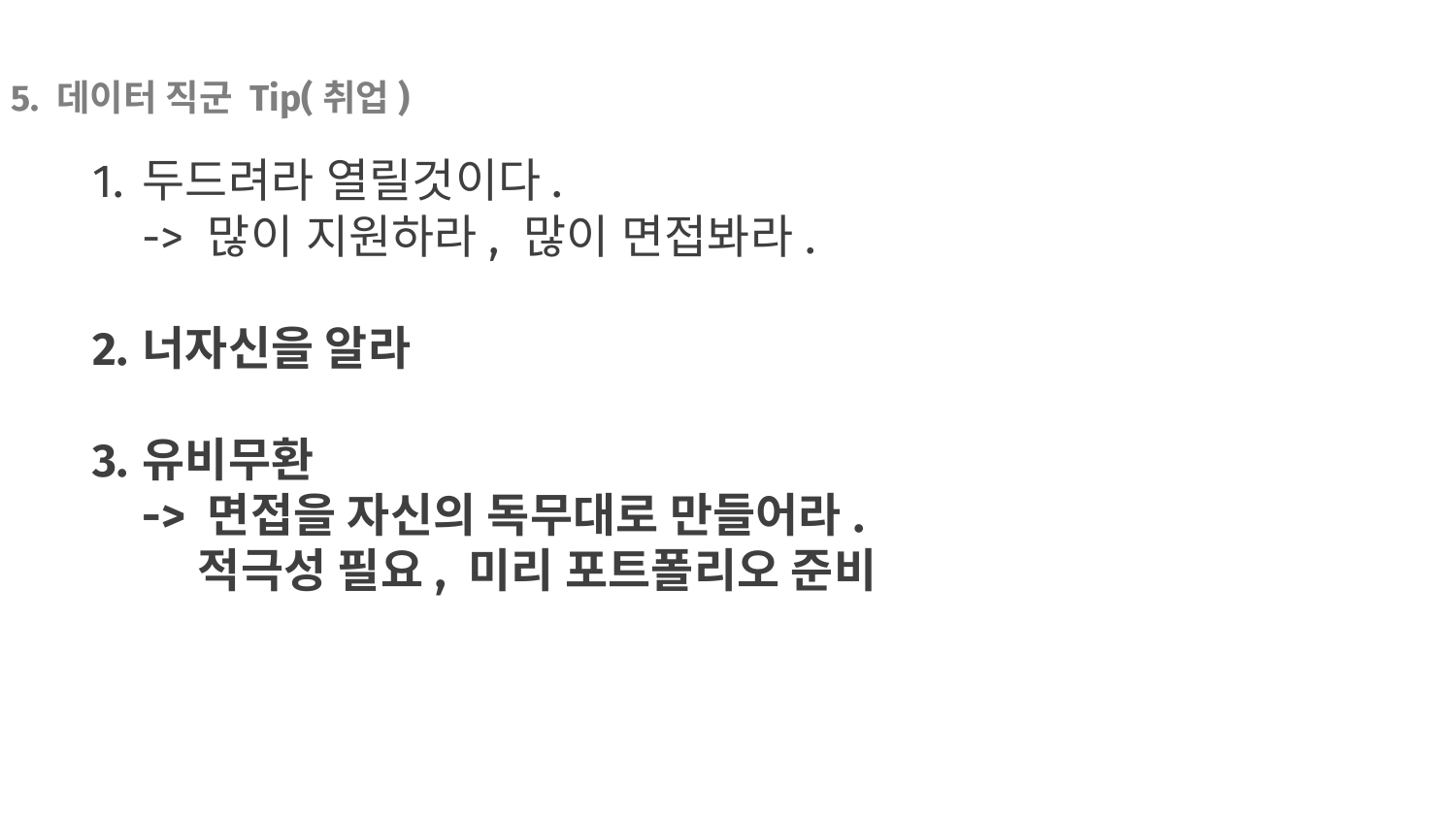

5. 데이터 직군 Tip(취업)
두드려라 열릴것이다.
-> 많이 지원하라, 많이 면접봐라.

너자신을 알라

유비무환
-> 면접을 자신의 독무대로 만들어라.
    적극성 필요, 미리 포트폴리오 준비